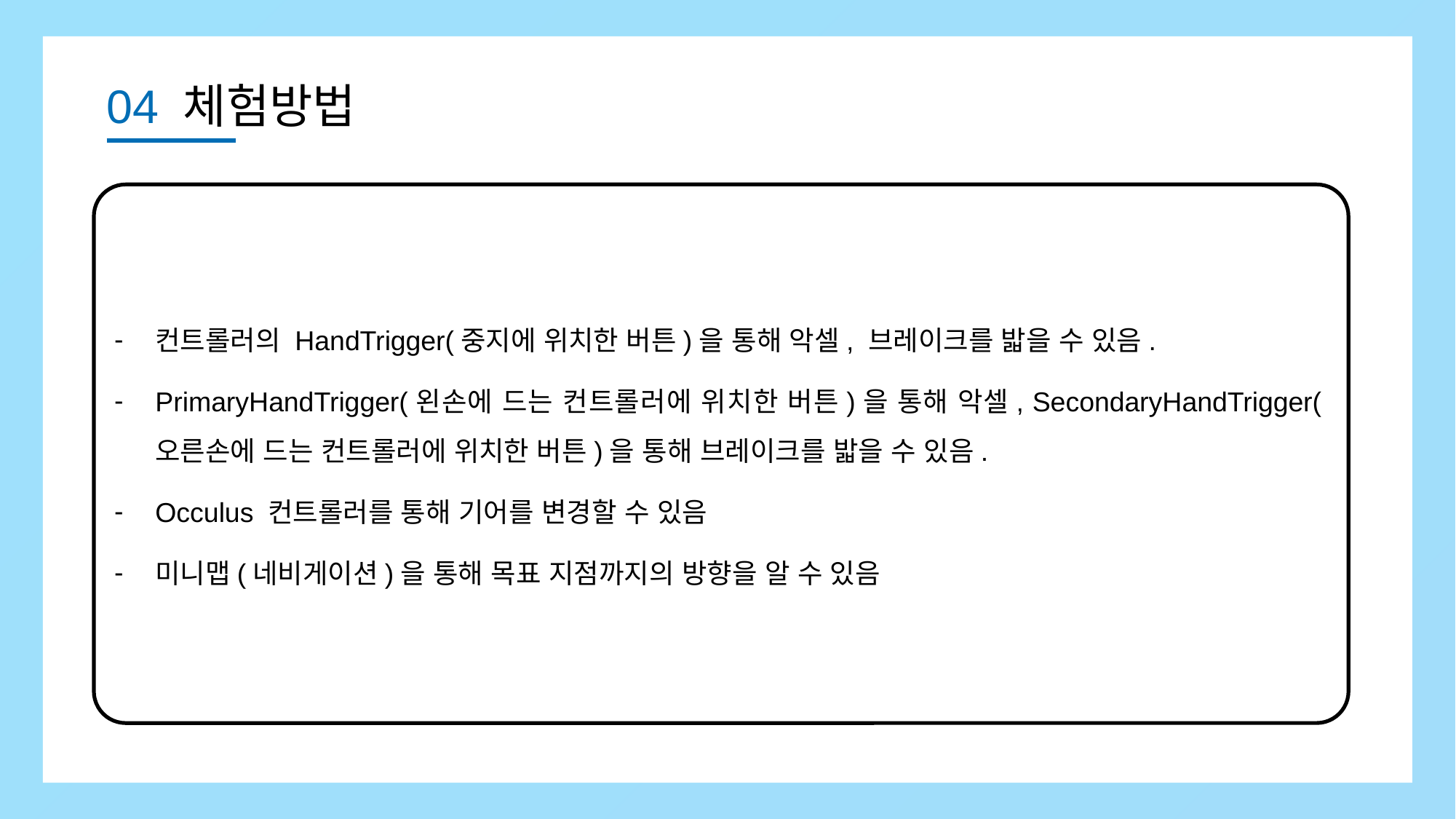

04 체험방법

컨트롤러의 HandTrigger(중지에 위치한 버튼)을 통해 악셀, 브레이크를 밟을 수 있음.
PrimaryHandTrigger(왼손에 드는 컨트롤러에 위치한 버튼)을 통해 악셀, SecondaryHandTrigger(오른손에 드는 컨트롤러에 위치한 버튼)을 통해 브레이크를 밟을 수 있음.
Occulus 컨트롤러를 통해 기어를 변경할 수 있음
미니맵(네비게이션)을 통해 목표 지점까지의 방향을 알 수 있음